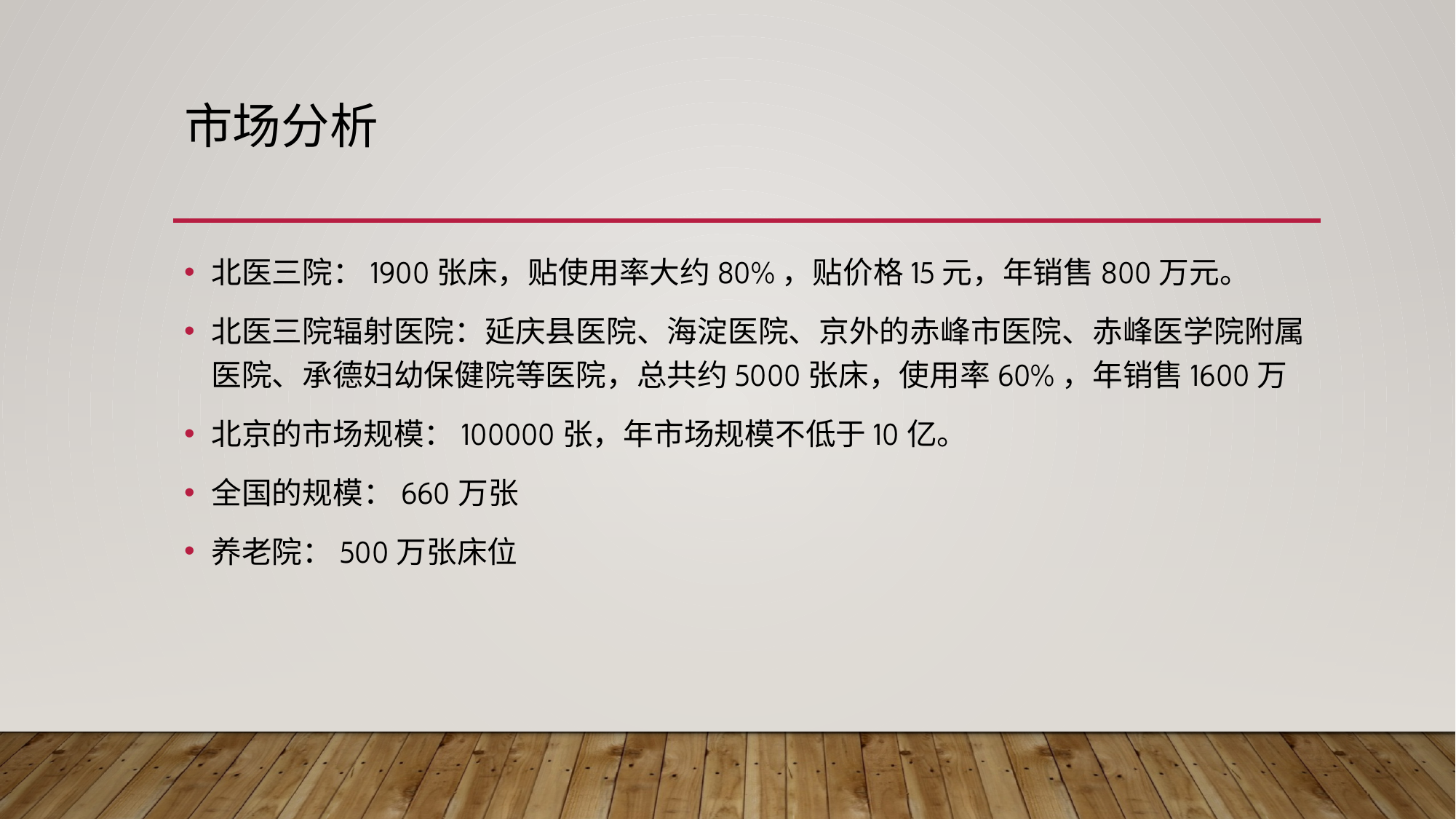

# 市场分析
北医三院：1900张床，贴使用率大约80%，贴价格15元，年销售800万元。
北医三院辐射医院：延庆县医院、海淀医院、京外的赤峰市医院、赤峰医学院附属医院、承德妇幼保健院等医院，总共约5000张床，使用率60%，年销售1600万
北京的市场规模：100000张，年市场规模不低于10亿。
全国的规模：660万张
养老院：500万张床位